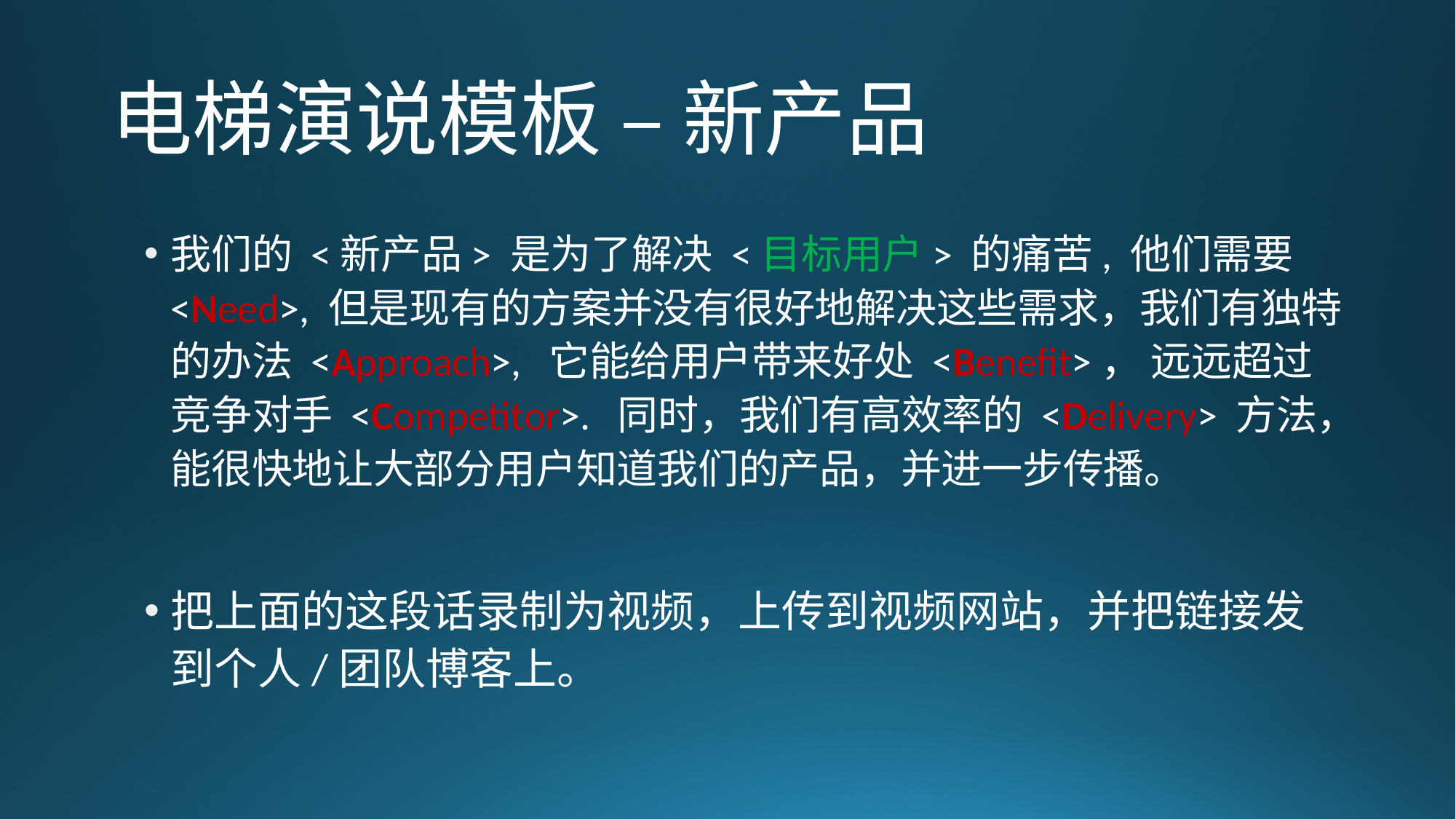

# 电梯演说模板 – 新产品
我们的 <新产品> 是为了解决 <目标用户> 的痛苦, 他们需要 <Need>, 但是现有的方案并没有很好地解决这些需求，我们有独特的办法 <Approach>,  它能给用户带来好处 <Benefit>， 远远超过竞争对手 <Competitor>.  同时，我们有高效率的 <Delivery> 方法，能很快地让大部分用户知道我们的产品，并进一步传播。

把上面的这段话录制为视频，上传到视频网站，并把链接发到个人/团队博客上。